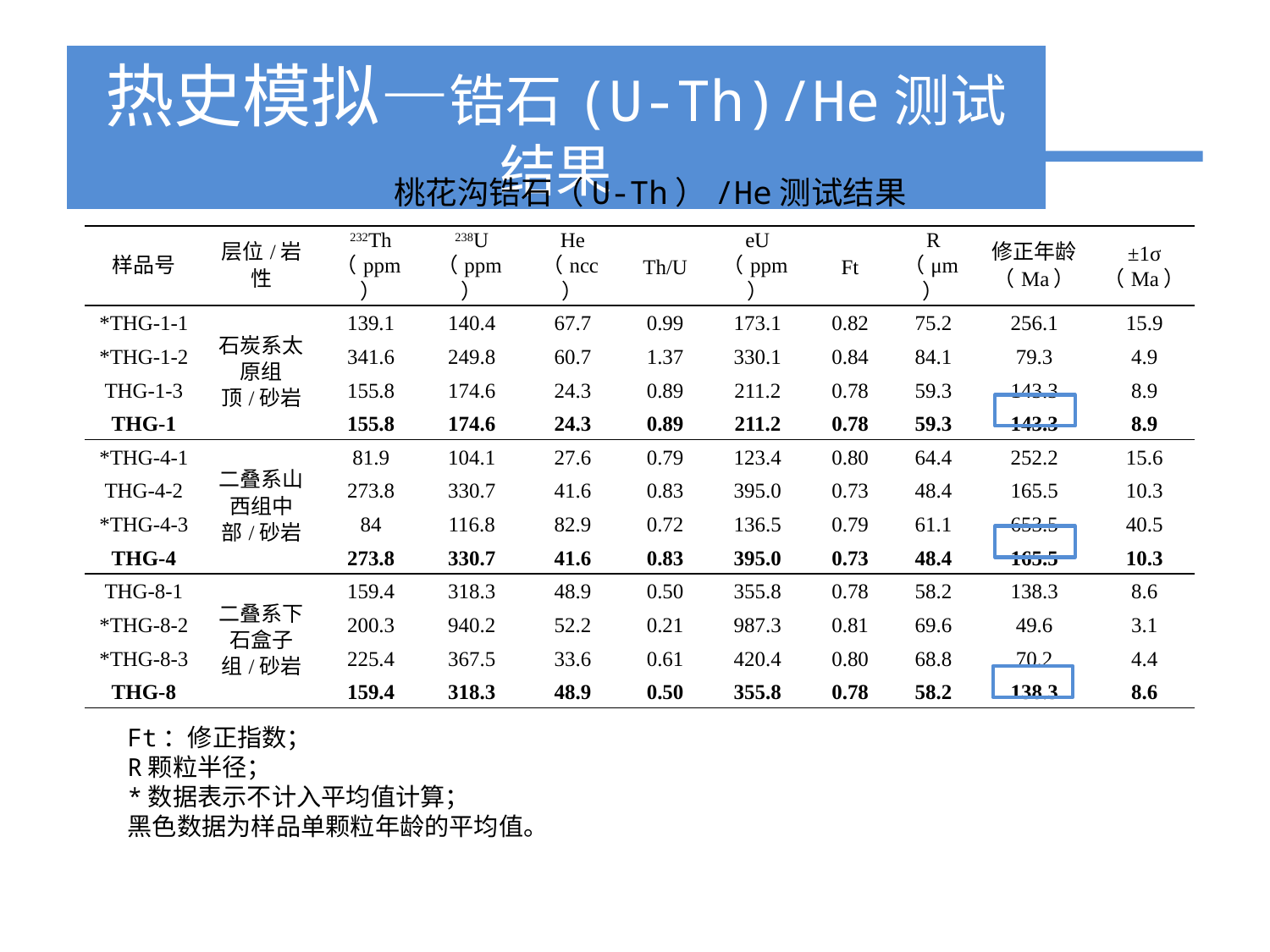

热史模拟—锆石(U-Th)/He测试结果

桃花沟锆石（U-Th）/He测试结果
| 样品号 | 层位/岩性 | 232Th （ppm） | 238U （ppm） | He （ncc） | Th/U | eU （ppm） | Ft | R （μm） | 修正年龄 （Ma） | ±1σ （Ma） |
| --- | --- | --- | --- | --- | --- | --- | --- | --- | --- | --- |
| \*THG-1-1 | 石炭系太原组顶/砂岩 | 139.1 | 140.4 | 67.7 | 0.99 | 173.1 | 0.82 | 75.2 | 256.1 | 15.9 |
| \*THG-1-2 |  | 341.6 | 249.8 | 60.7 | 1.37 | 330.1 | 0.84 | 84.1 | 79.3 | 4.9 |
| THG-1-3 |  | 155.8 | 174.6 | 24.3 | 0.89 | 211.2 | 0.78 | 59.3 | 143.3 | 8.9 |
| THG-1 |  | 155.8 | 174.6 | 24.3 | 0.89 | 211.2 | 0.78 | 59.3 | 143.3 | 8.9 |
| \*THG-4-1 | 二叠系山西组中部/砂岩 | 81.9 | 104.1 | 27.6 | 0.79 | 123.4 | 0.80 | 64.4 | 252.2 | 15.6 |
| THG-4-2 |  | 273.8 | 330.7 | 41.6 | 0.83 | 395.0 | 0.73 | 48.4 | 165.5 | 10.3 |
| \*THG-4-3 |  | 84 | 116.8 | 82.9 | 0.72 | 136.5 | 0.79 | 61.1 | 653.5 | 40.5 |
| THG-4 |  | 273.8 | 330.7 | 41.6 | 0.83 | 395.0 | 0.73 | 48.4 | 165.5 | 10.3 |
| THG-8-1 | 二叠系下石盒子组/砂岩 | 159.4 | 318.3 | 48.9 | 0.50 | 355.8 | 0.78 | 58.2 | 138.3 | 8.6 |
| \*THG-8-2 |  | 200.3 | 940.2 | 52.2 | 0.21 | 987.3 | 0.81 | 69.6 | 49.6 | 3.1 |
| \*THG-8-3 |  | 225.4 | 367.5 | 33.6 | 0.61 | 420.4 | 0.80 | 68.8 | 70.2 | 4.4 |
| THG-8 |  | 159.4 | 318.3 | 48.9 | 0.50 | 355.8 | 0.78 | 58.2 | 138.3 | 8.6 |
选择符合上述标准的数据进行加权平均

Ft：修正指数；
R颗粒半径；
*数据表示不计入平均值计算；
黑色数据为样品单颗粒年龄的平均值。